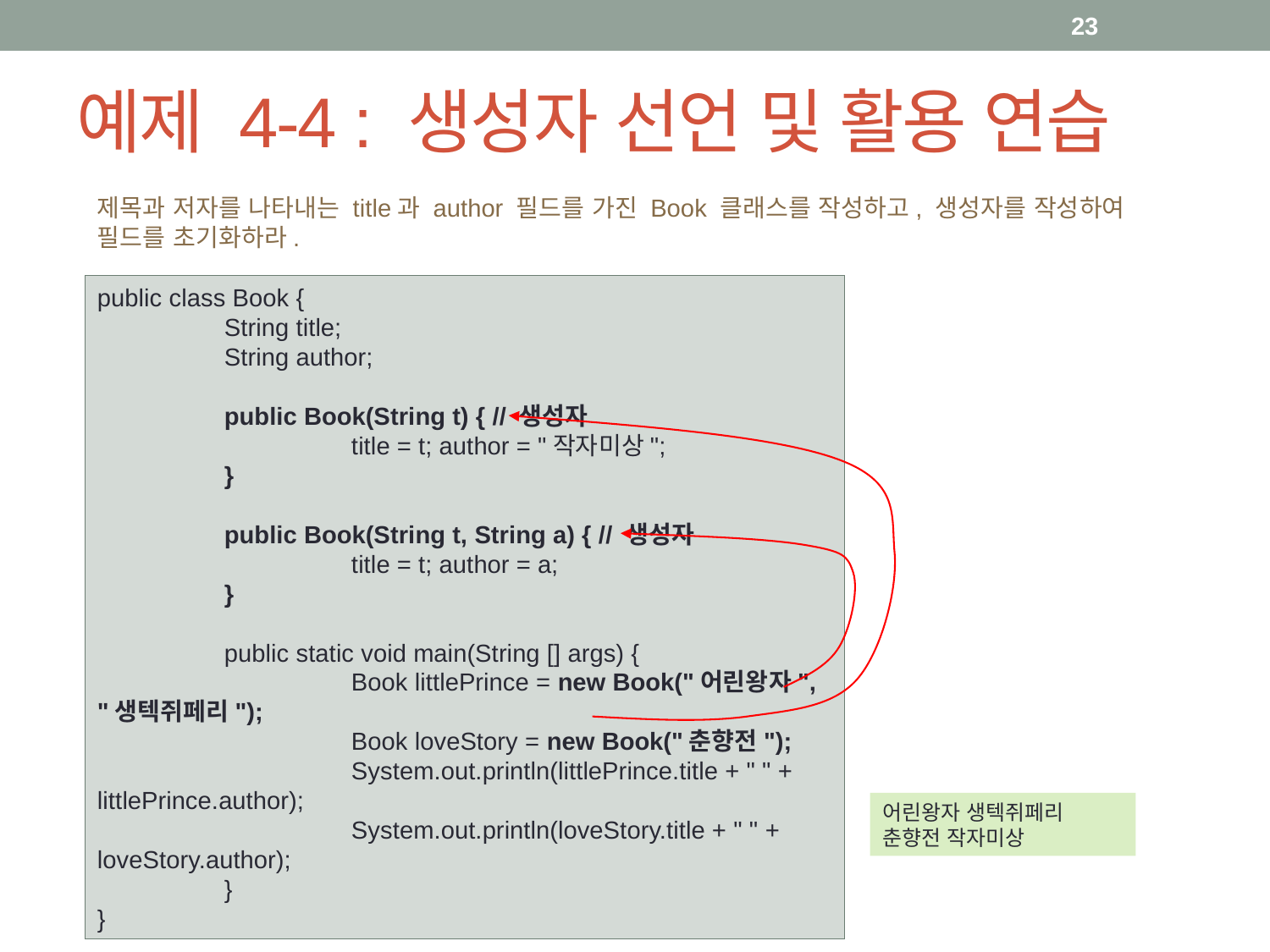

23
# 예제 4-4 : 생성자 선언 및 활용 연습
제목과 저자를 나타내는 title과 author 필드를 가진 Book 클래스를 작성하고, 생성자를 작성하여 필드를 초기화하라.
public class Book {
	String title;
	String author;

	public Book(String t) { // 생성자
		title = t; author = "작자미상";
	}

	public Book(String t, String a) { // 생성자
		title = t; author = a;
	}

	public static void main(String [] args) {
		Book littlePrince = new Book("어린왕자", "생텍쥐페리");
		Book loveStory = new Book("춘향전");
		System.out.println(littlePrince.title + " " + littlePrince.author);
		System.out.println(loveStory.title + " " + loveStory.author);
	}
}

어린왕자 생텍쥐페리
춘향전 작자미상